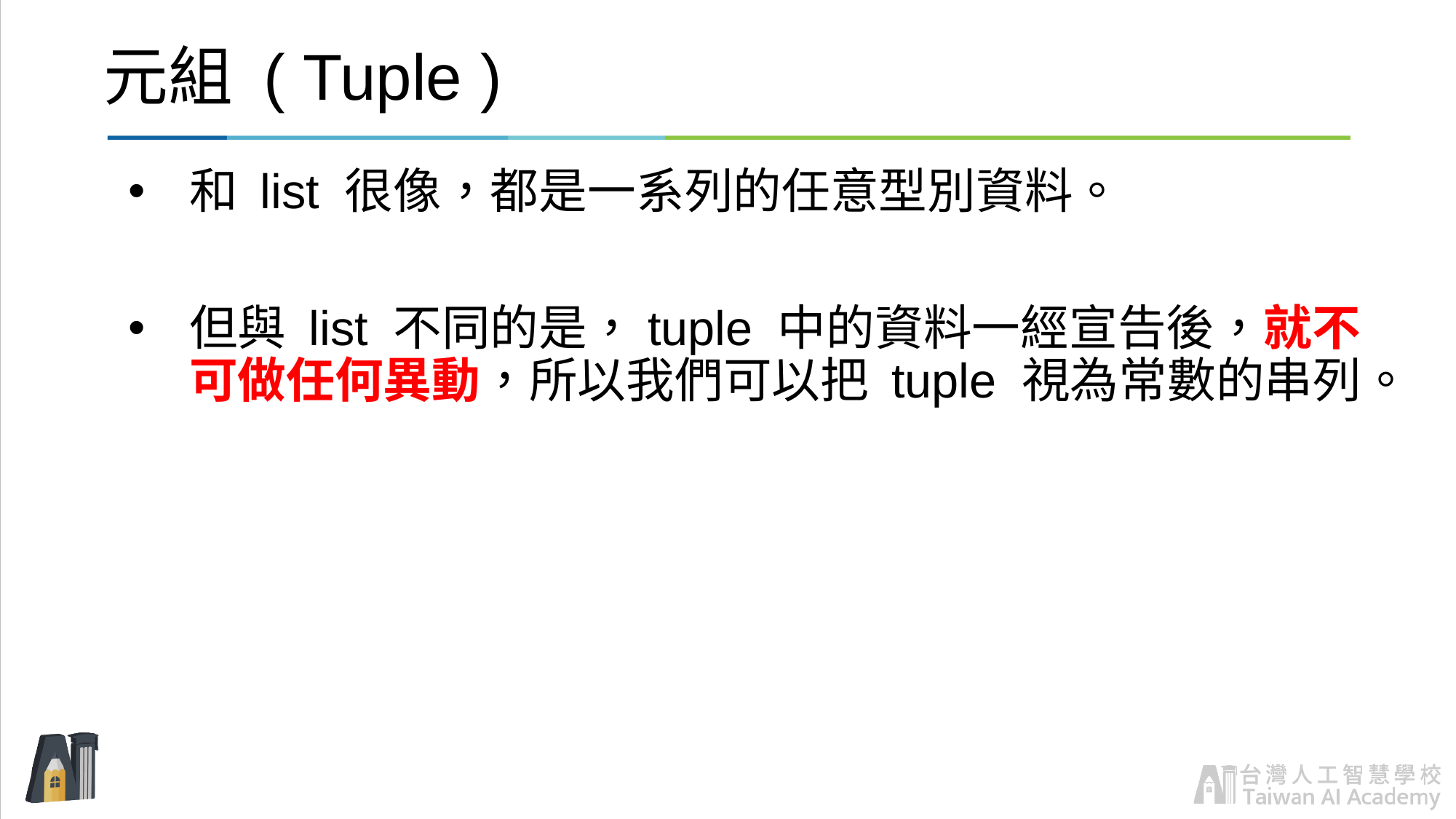

# 元組 ( Tuple )
和 list 很像，都是一系列的任意型別資料。

但與 list 不同的是，tuple 中的資料一經宣告後，就不可做任何異動，所以我們可以把 tuple 視為常數的串列。